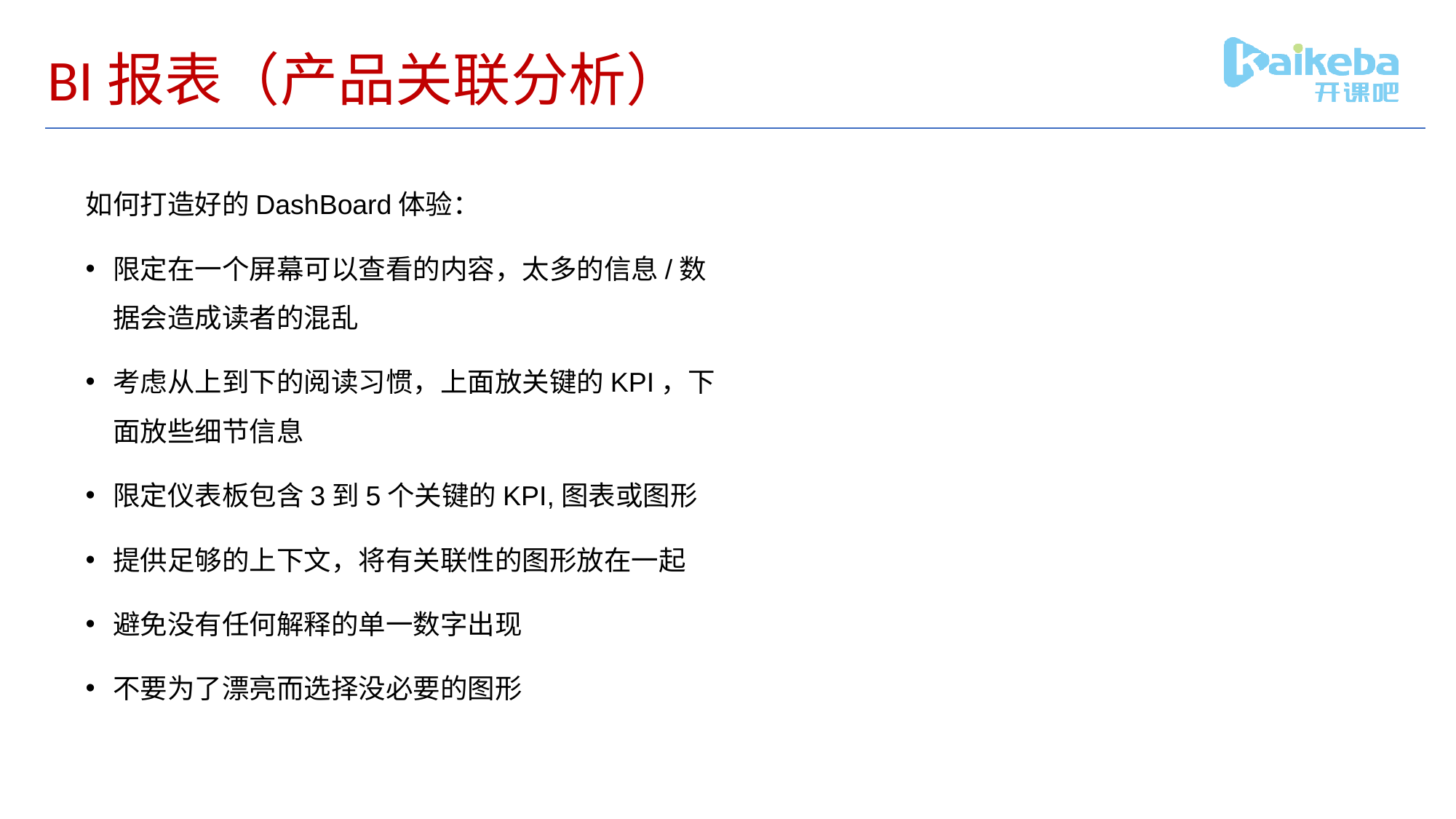

# BI报表（产品关联分析）
如何打造好的DashBoard体验：
限定在一个屏幕可以查看的内容，太多的信息/数据会造成读者的混乱
考虑从上到下的阅读习惯，上面放关键的KPI，下面放些细节信息
限定仪表板包含3到5个关键的KPI,图表或图形
提供足够的上下文，将有关联性的图形放在一起
避免没有任何解释的单一数字出现
不要为了漂亮而选择没必要的图形